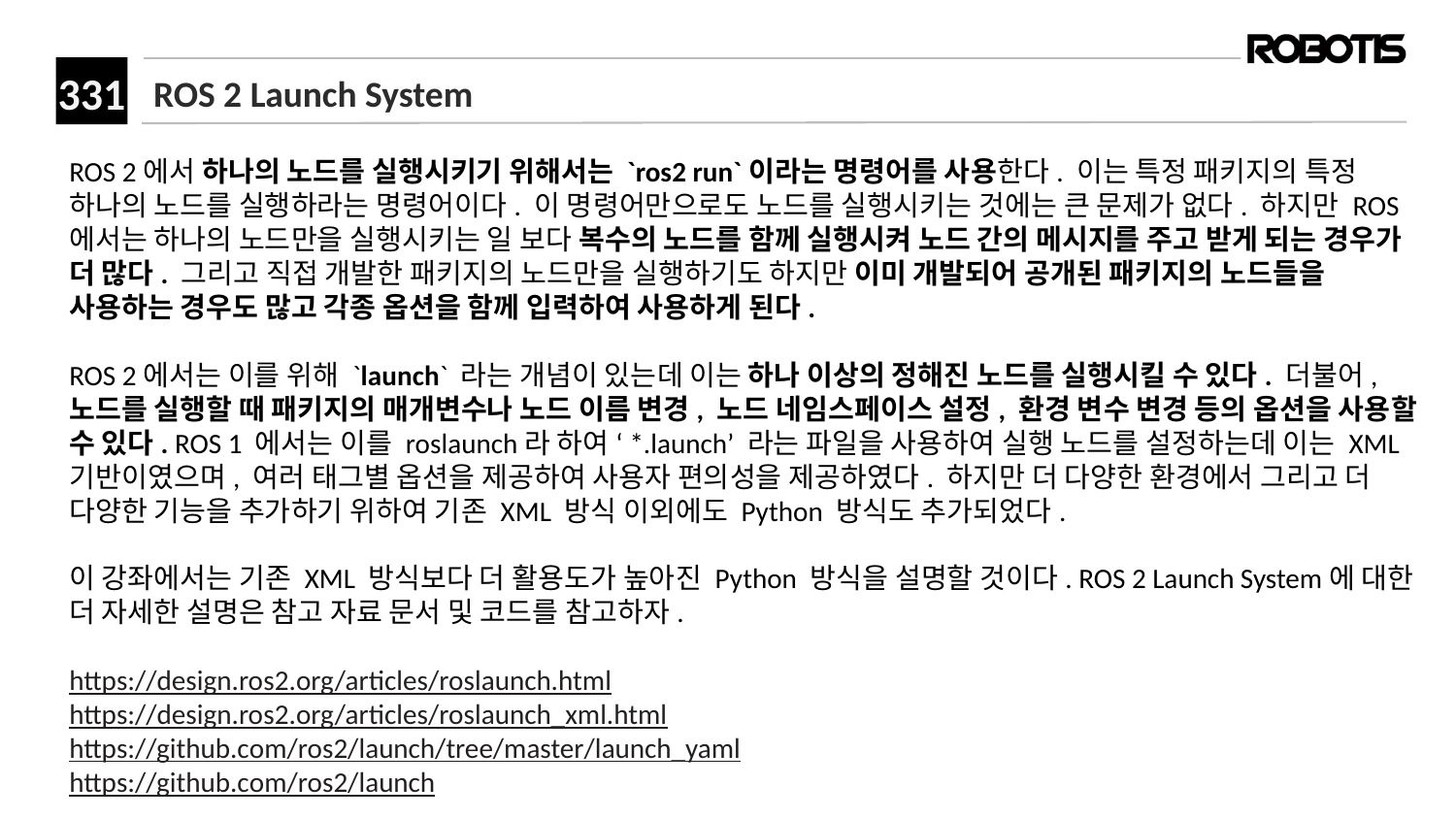

# ROS 2 Launch System
ROS 2에서 하나의 노드를 실행시키기 위해서는 `ros2 run`이라는 명령어를 사용한다. 이는 특정 패키지의 특정 하나의 노드를 실행하라는 명령어이다. 이 명령어만으로도 노드를 실행시키는 것에는 큰 문제가 없다. 하지만 ROS에서는 하나의 노드만을 실행시키는 일 보다 복수의 노드를 함께 실행시켜 노드 간의 메시지를 주고 받게 되는 경우가 더 많다. 그리고 직접 개발한 패키지의 노드만을 실행하기도 하지만 이미 개발되어 공개된 패키지의 노드들을 사용하는 경우도 많고 각종 옵션을 함께 입력하여 사용하게 된다.

ROS 2에서는 이를 위해 `launch` 라는 개념이 있는데 이는 하나 이상의 정해진 노드를 실행시킬 수 있다. 더불어, 노드를 실행할 때 패키지의 매개변수나 노드 이름 변경, 노드 네임스페이스 설정, 환경 변수 변경 등의 옵션을 사용할 수 있다. ROS 1 에서는 이를 roslaunch라 하여 ‘*.launch’ 라는 파일을 사용하여 실행 노드를 설정하는데 이는 XML 기반이였으며, 여러 태그별 옵션을 제공하여 사용자 편의성을 제공하였다. 하지만 더 다양한 환경에서 그리고 더 다양한 기능을 추가하기 위하여 기존 XML 방식 이외에도 Python 방식도 추가되었다.

이 강좌에서는 기존 XML 방식보다 더 활용도가 높아진 Python 방식을 설명할 것이다. ROS 2 Launch System에 대한 더 자세한 설명은 참고 자료 문서 및 코드를 참고하자.

https://design.ros2.org/articles/roslaunch.html
https://design.ros2.org/articles/roslaunch_xml.html
https://github.com/ros2/launch/tree/master/launch_yaml
https://github.com/ros2/launch